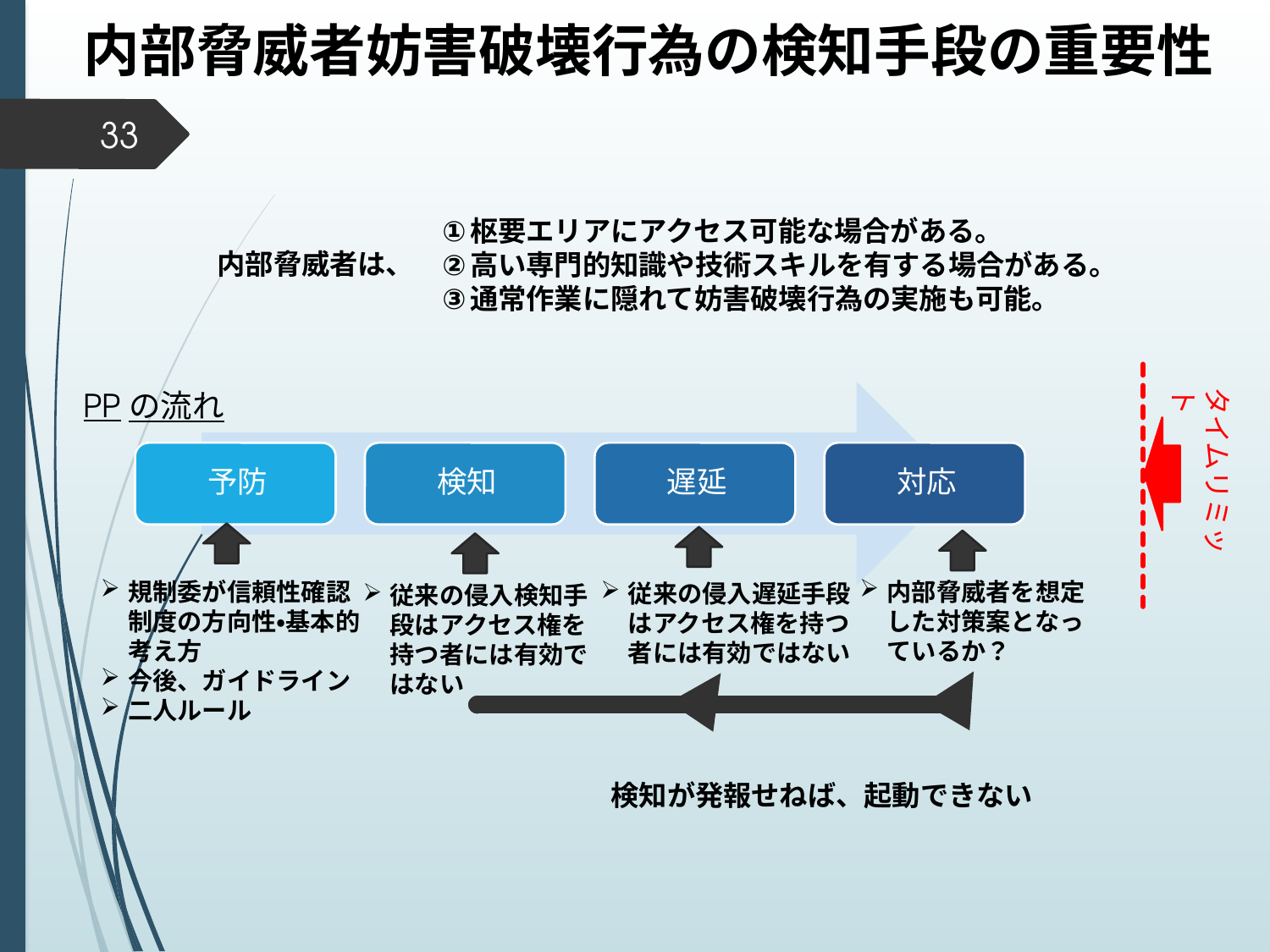

内部脅威者妨害破壊行為の検知手段の重要性
33
枢要エリアにアクセス可能な場合がある。
高い専門的知識や技術スキルを有する場合がある。
通常作業に隠れて妨害破壊行為の実施も可能。
内部脅威者は、
タイムリミット
PPの流れ
予防
検知
遅延
対応

内部脅威者を想定した対策案となっているか？
規制委が信頼性確認制度の方向性・基本的考え方
今後、ガイドライン
二人ルール
従来の侵入遅延手段はアクセス権を持つ者には有効ではない

従来の侵入検知手段はアクセス権を持つ者には有効ではない
検知が発報せねば、起動できない